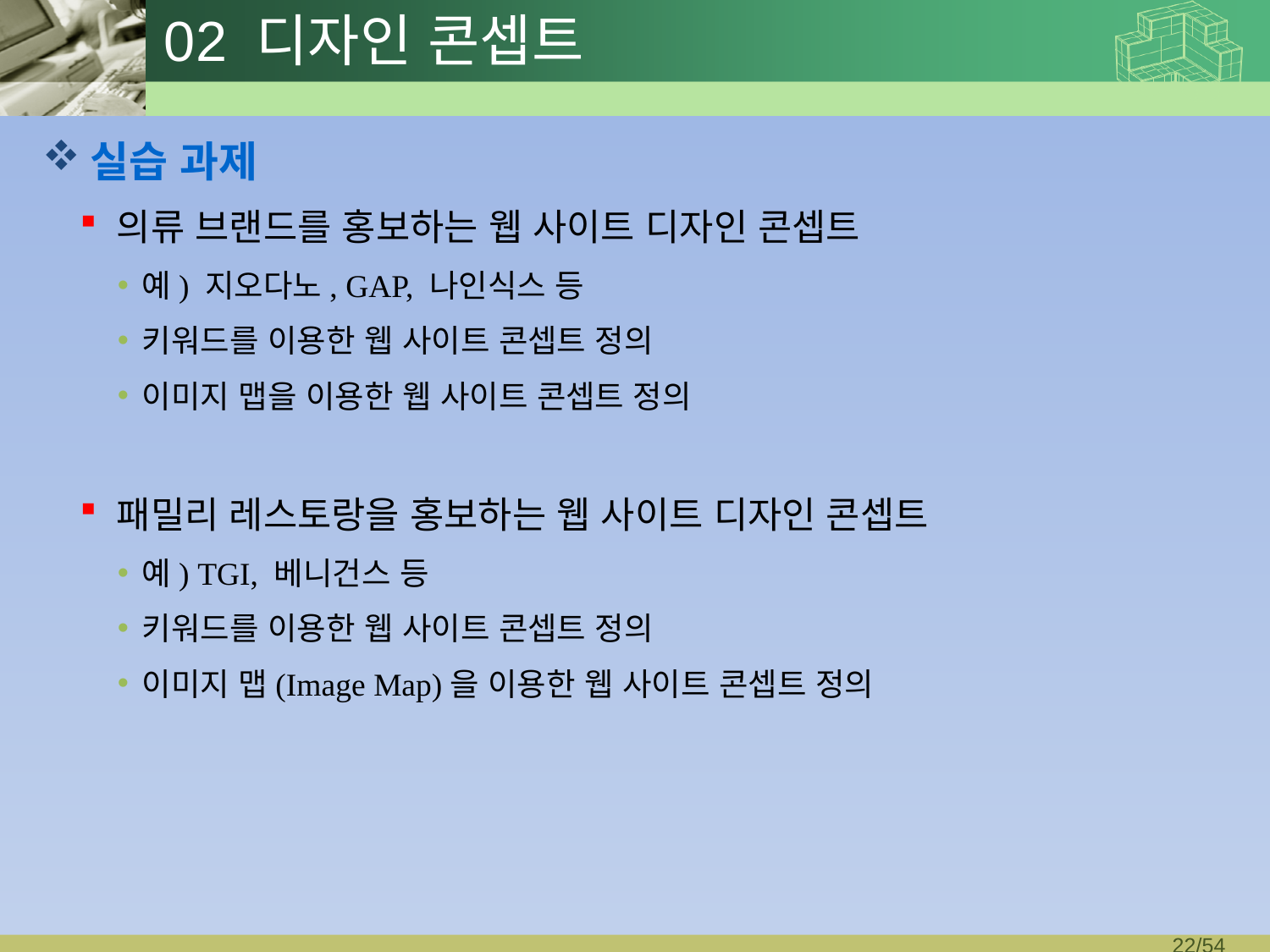

# 02 디자인 콘셉트
실습 과제
의류 브랜드를 홍보하는 웹 사이트 디자인 콘셉트
예) 지오다노, GAP, 나인식스 등
키워드를 이용한 웹 사이트 콘셉트 정의
이미지 맵을 이용한 웹 사이트 콘셉트 정의

패밀리 레스토랑을 홍보하는 웹 사이트 디자인 콘셉트
예) TGI, 베니건스 등
키워드를 이용한 웹 사이트 콘셉트 정의
이미지 맵(Image Map)을 이용한 웹 사이트 콘셉트 정의